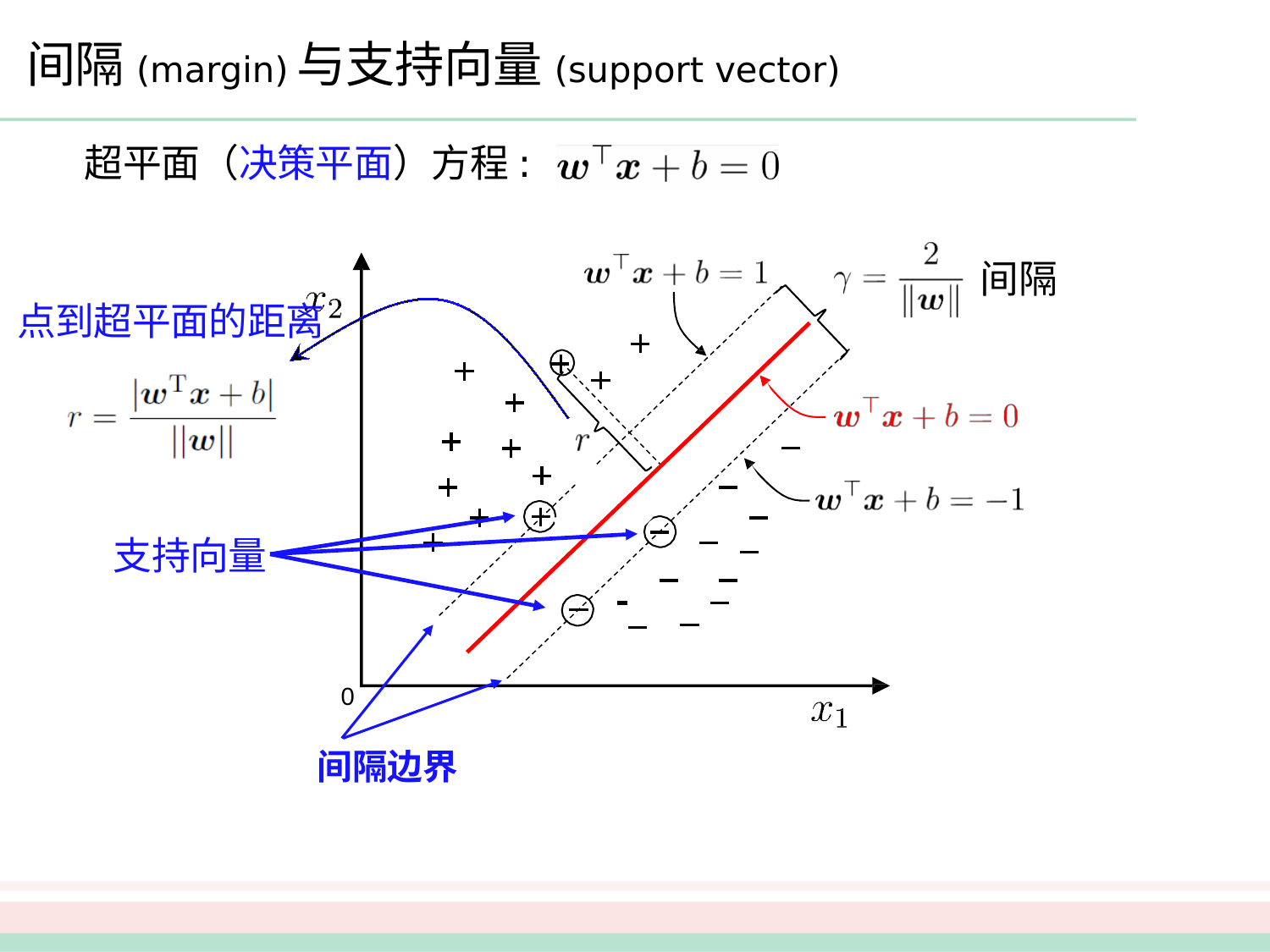

# 间隔(margin)与支持向量(support vector)
超平面（决策平面）方程:

间隔

点到超平面的距离

支持向量

0

间隔边界